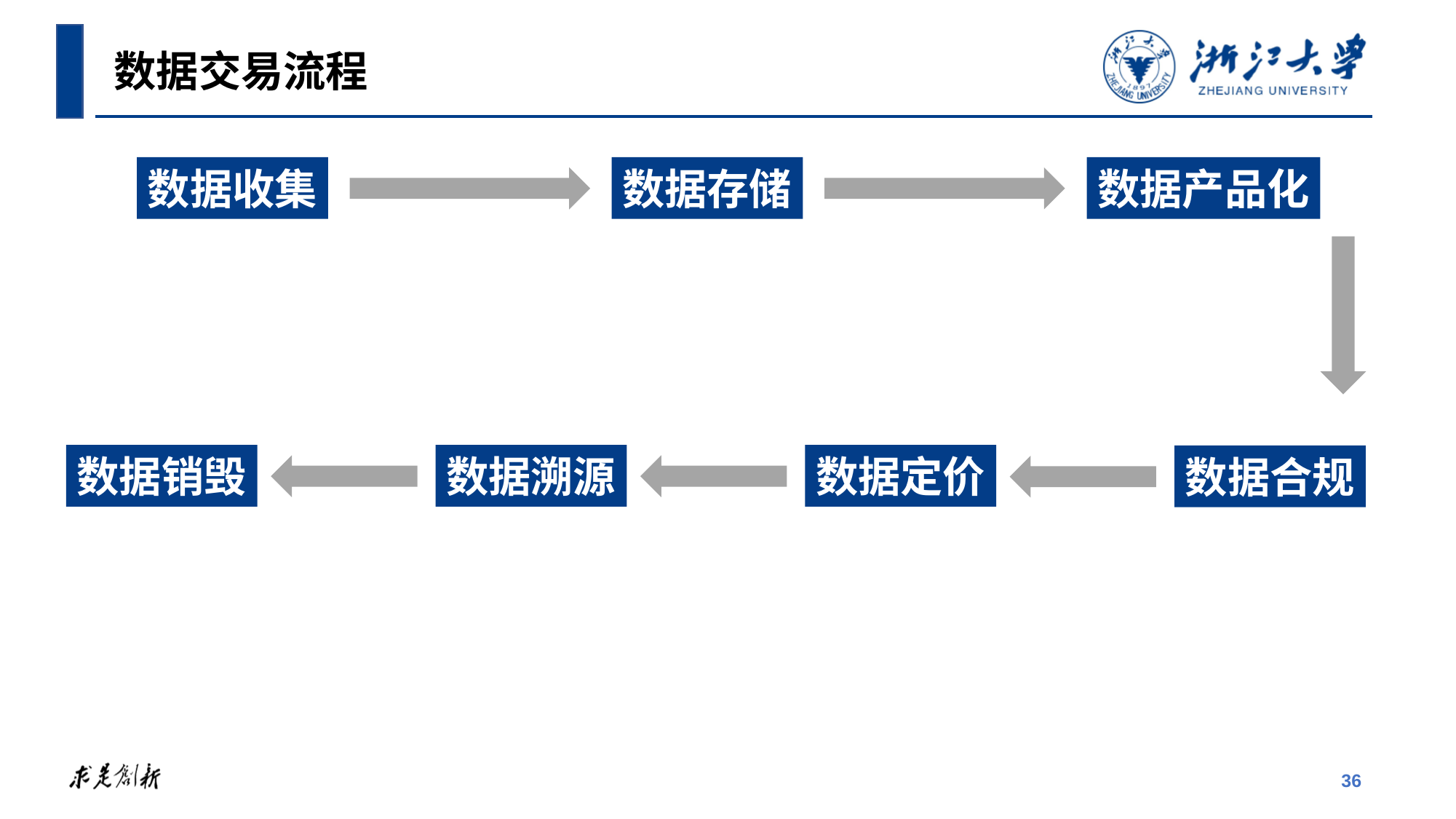

数据交易流程
数据收集
数据存储
数据产品化

数据销毁
数据溯源
数据定价
数据合规

36